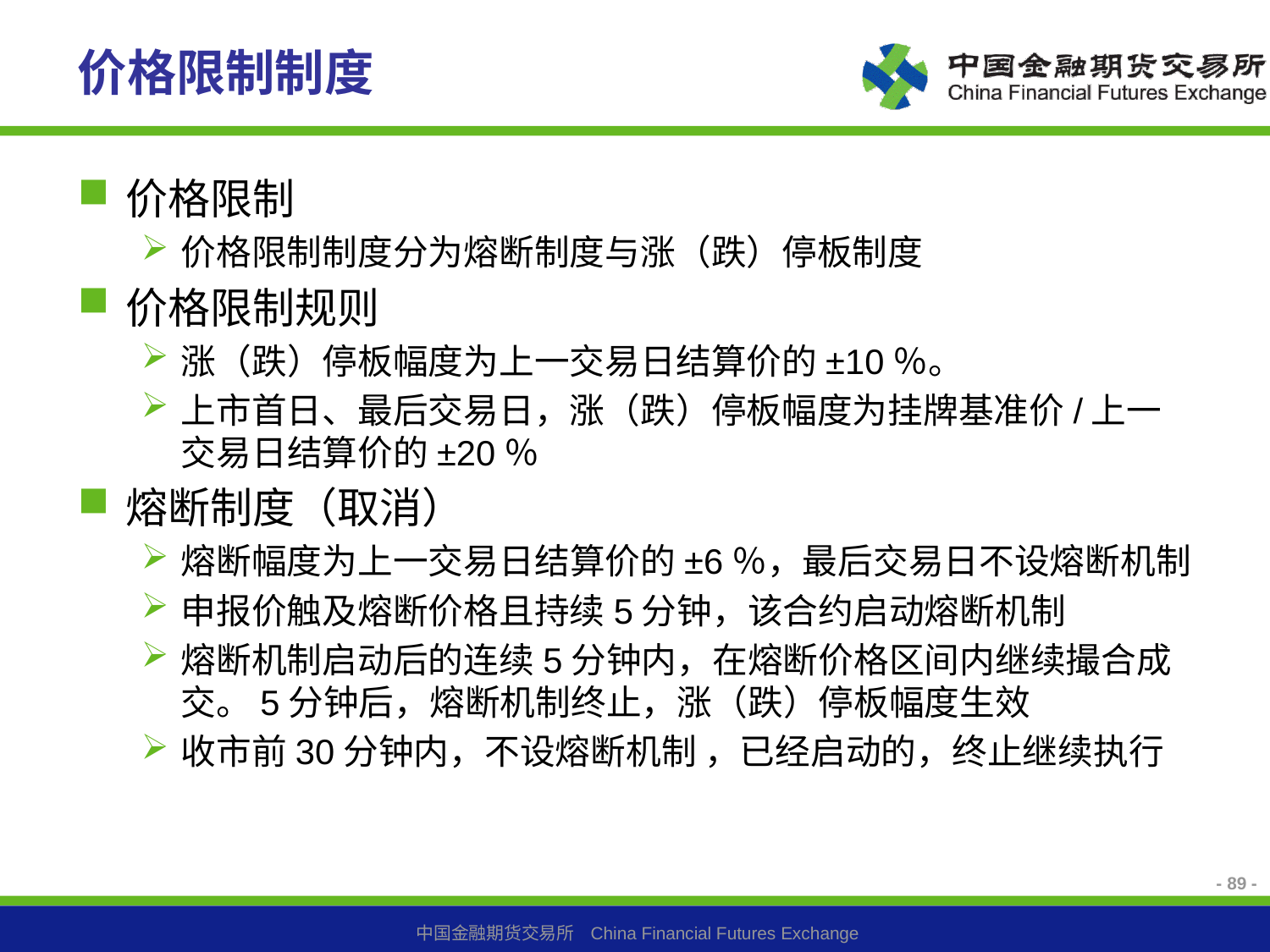

# 价格限制制度
价格限制
价格限制制度分为熔断制度与涨（跌）停板制度
价格限制规则
涨（跌）停板幅度为上一交易日结算价的±10％。
上市首日、最后交易日，涨（跌）停板幅度为挂牌基准价/上一交易日结算价的±20％
熔断制度（取消）
熔断幅度为上一交易日结算价的±6％，最后交易日不设熔断机制
申报价触及熔断价格且持续5分钟，该合约启动熔断机制
熔断机制启动后的连续5分钟内，在熔断价格区间内继续撮合成交。5分钟后，熔断机制终止，涨（跌）停板幅度生效
收市前30分钟内，不设熔断机制 ，已经启动的，终止继续执行

- 89 -